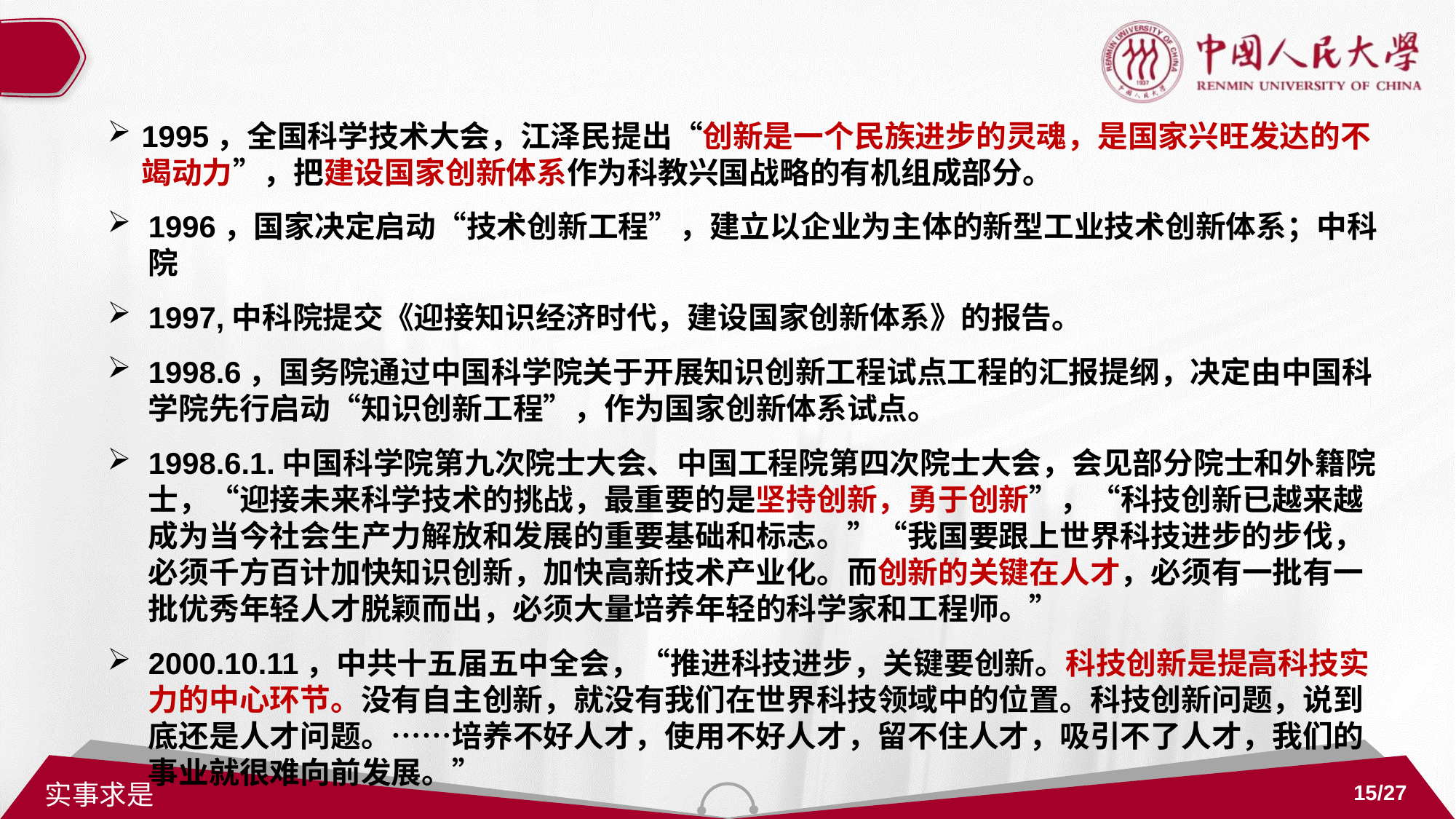

1995，全国科学技术大会，江泽民提出“创新是一个民族进步的灵魂，是国家兴旺发达的不竭动力”，把建设国家创新体系作为科教兴国战略的有机组成部分。
1996，国家决定启动“技术创新工程”，建立以企业为主体的新型工业技术创新体系；中科院
1997,中科院提交《迎接知识经济时代，建设国家创新体系》的报告。
1998.6，国务院通过中国科学院关于开展知识创新工程试点工程的汇报提纲，决定由中国科学院先行启动“知识创新工程”，作为国家创新体系试点。
1998.6.1.中国科学院第九次院士大会、中国工程院第四次院士大会，会见部分院士和外籍院士，“迎接未来科学技术的挑战，最重要的是坚持创新，勇于创新”，“科技创新已越来越成为当今社会生产力解放和发展的重要基础和标志。”“我国要跟上世界科技进步的步伐，必须千方百计加快知识创新，加快高新技术产业化。而创新的关键在人才，必须有一批有一批优秀年轻人才脱颖而出，必须大量培养年轻的科学家和工程师。”
2000.10.11，中共十五届五中全会，“推进科技进步，关键要创新。科技创新是提高科技实力的中心环节。没有自主创新，就没有我们在世界科技领域中的位置。科技创新问题，说到底还是人才问题。……培养不好人才，使用不好人才，留不住人才，吸引不了人才，我们的事业就很难向前发展。”